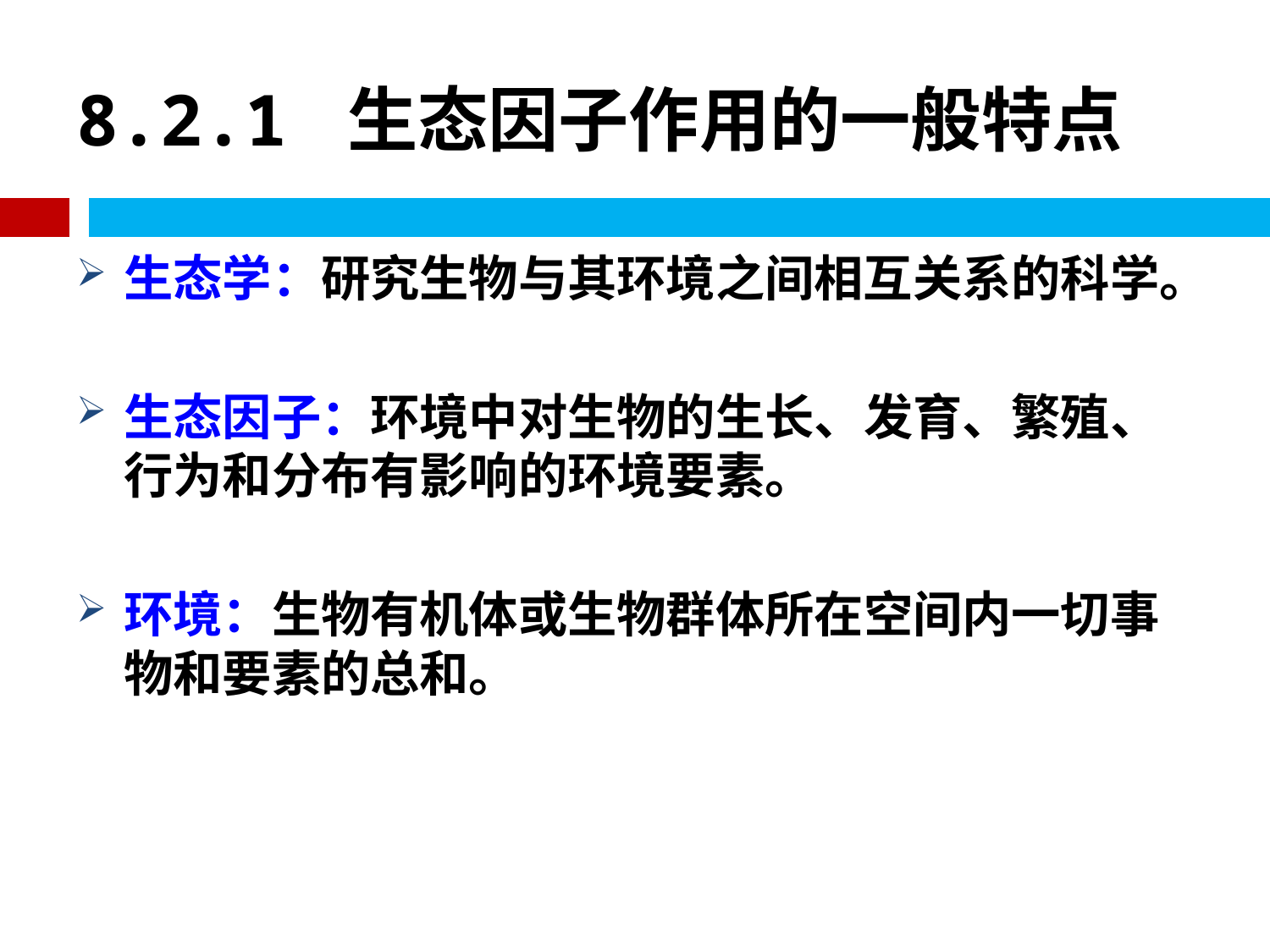

# 8.2.1 生态因子作用的一般特点
生态学：研究生物与其环境之间相互关系的科学。

生态因子：环境中对生物的生长、发育、繁殖、行为和分布有影响的环境要素。

环境：生物有机体或生物群体所在空间内一切事物和要素的总和。